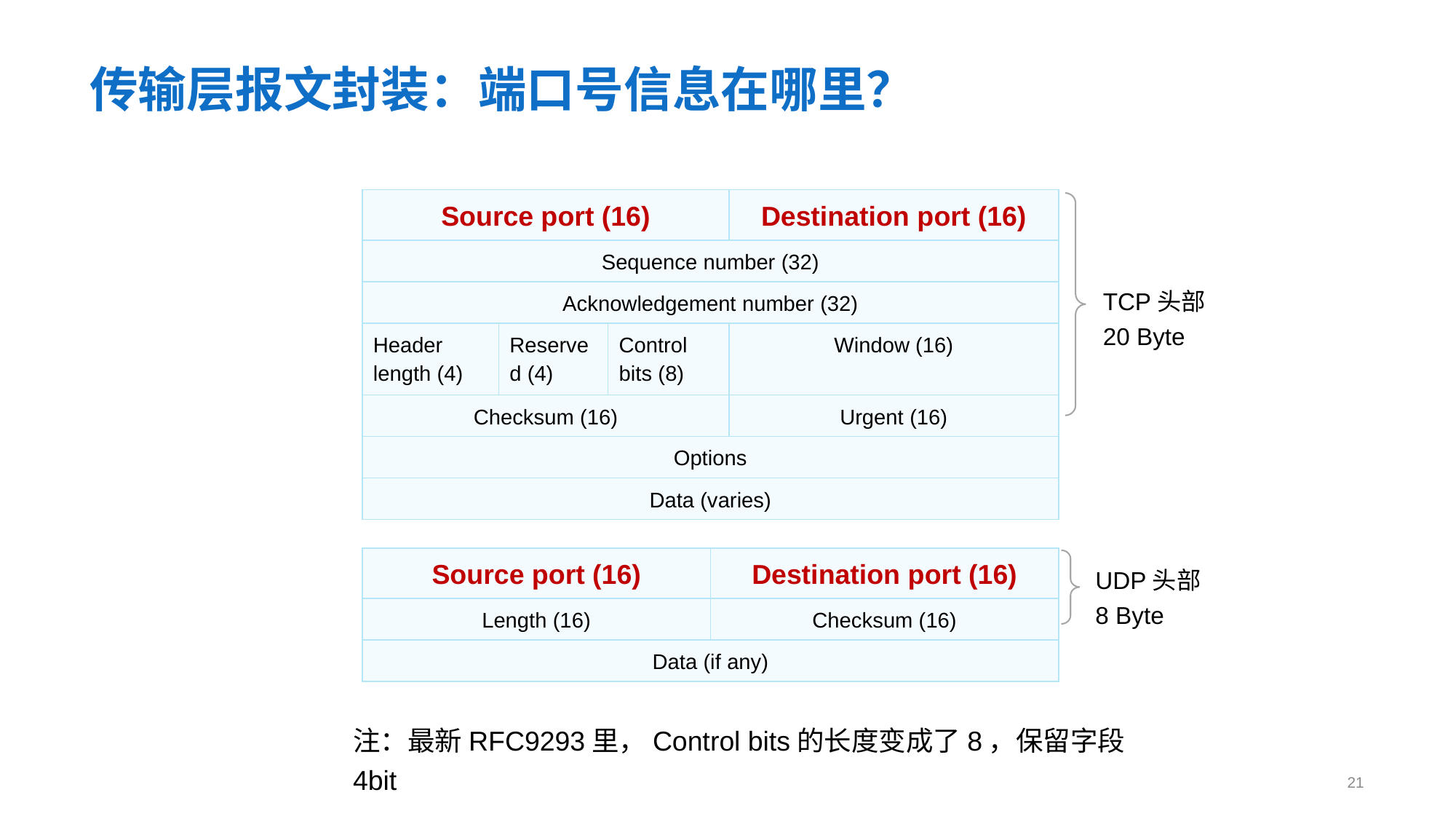

# 传输层报文封装：端口号信息在哪里？
| Source port (16) |  |  | Destination port (16) |
| --- | --- | --- | --- |
| Sequence number (32) |  |  |  |
| Acknowledgement number (32) |  |  |  |
| Header length (4) | Reserved (4) | Control bits (8) | Window (16) |
| Checksum (16) |  |  | Urgent (16) |
| Options |  |  |  |
| Data (varies) |  |  |  |

TCP头部
20 Byte
| Source port (16) | Destination port (16) |
| --- | --- |
| Length (16) | Checksum (16) |
| Data (if any) |  |

UDP头部
8 Byte
注：最新RFC9293里，Control bits的长度变成了8，保留字段4bit
21